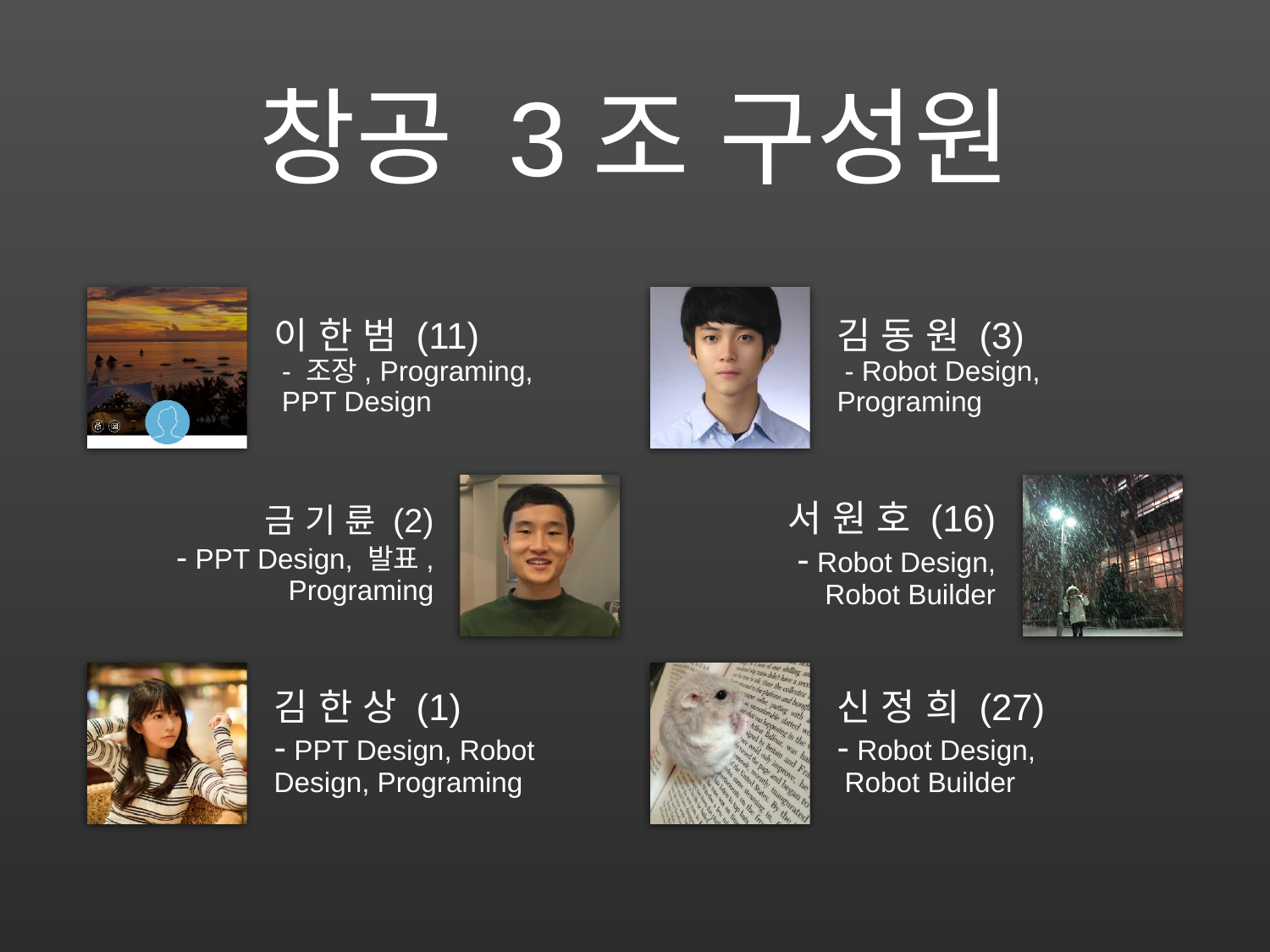

# 창공 3조 구성원
이 한 범 (11)
 - 조장, Programing,
 PPT Design
금 기 륜 (2)
- PPT Design, 발표, Programing
김 한 상 (1)
- PPT Design, Robot Design, Programing
김 동 원 (3)
 - Robot Design, Programing
서 원 호 (16)
 - Robot Design,
 Robot Builder
신 정 희 (27)
- Robot Design,
 Robot Builder